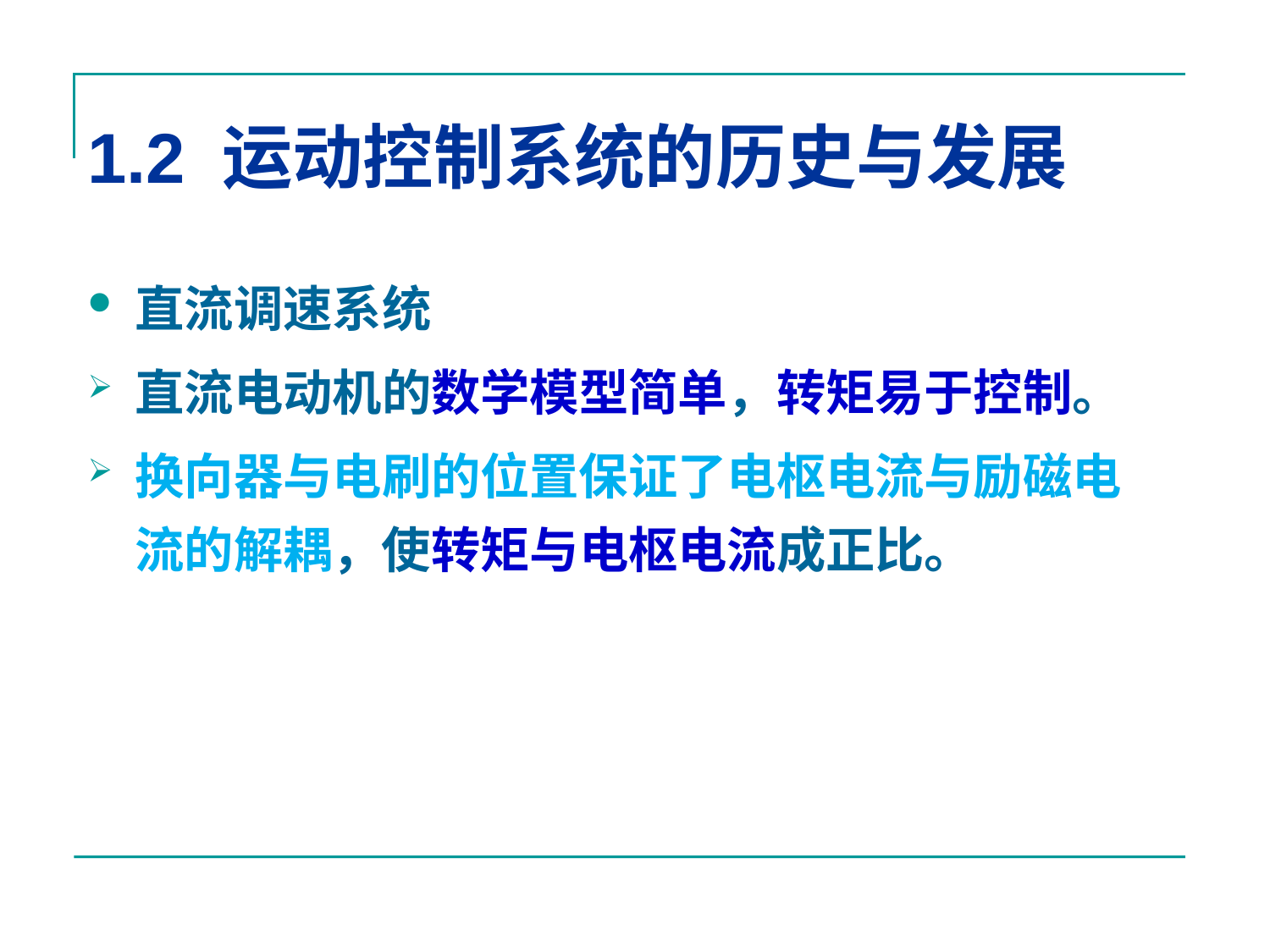

# 1.2 运动控制系统的历史与发展
直流调速系统
直流电动机的数学模型简单，转矩易于控制。
换向器与电刷的位置保证了电枢电流与励磁电流的解耦，使转矩与电枢电流成正比。